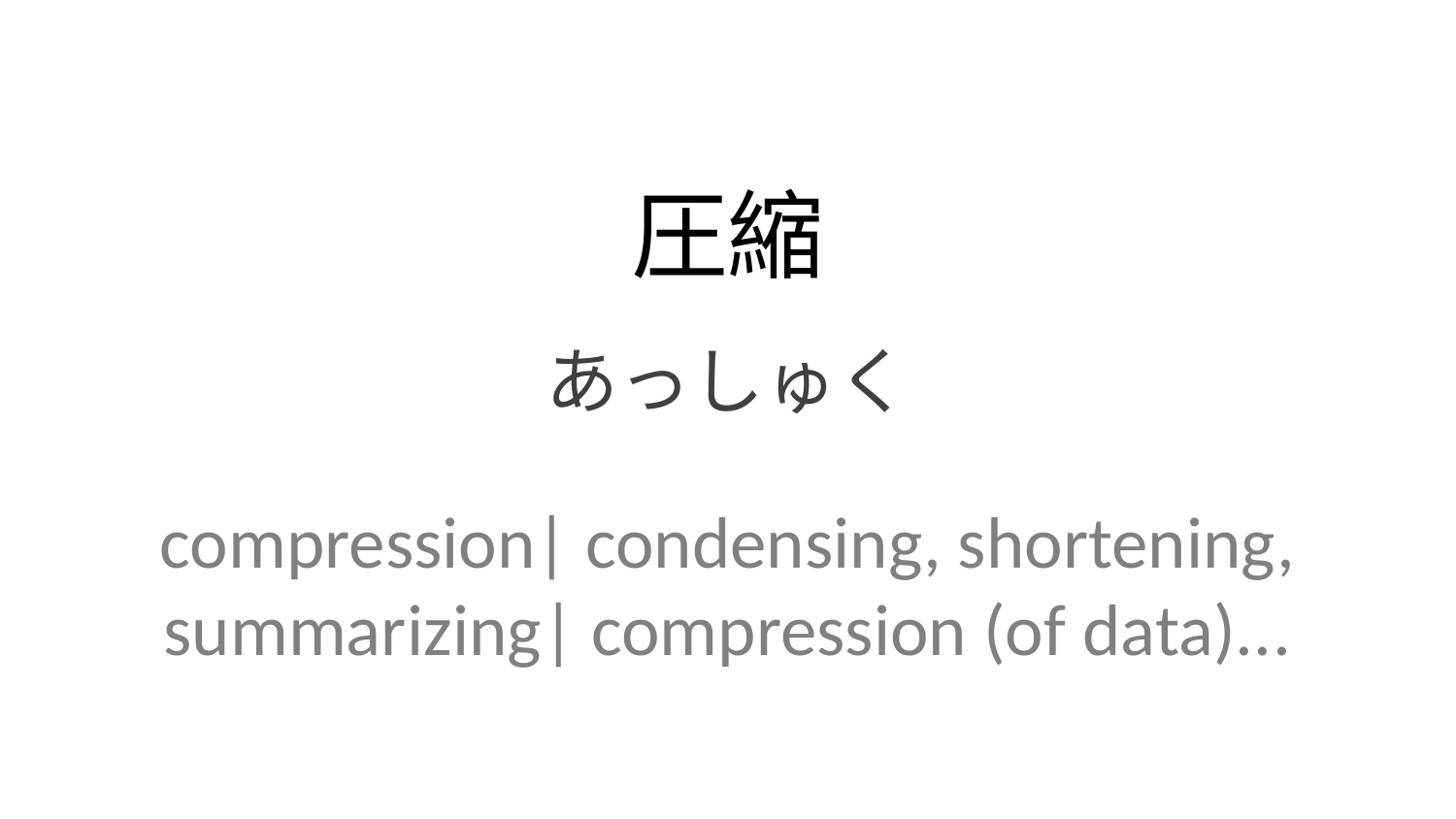

圧縮

あっしゅく
compression| condensing, shortening, summarizing| compression (of data)...